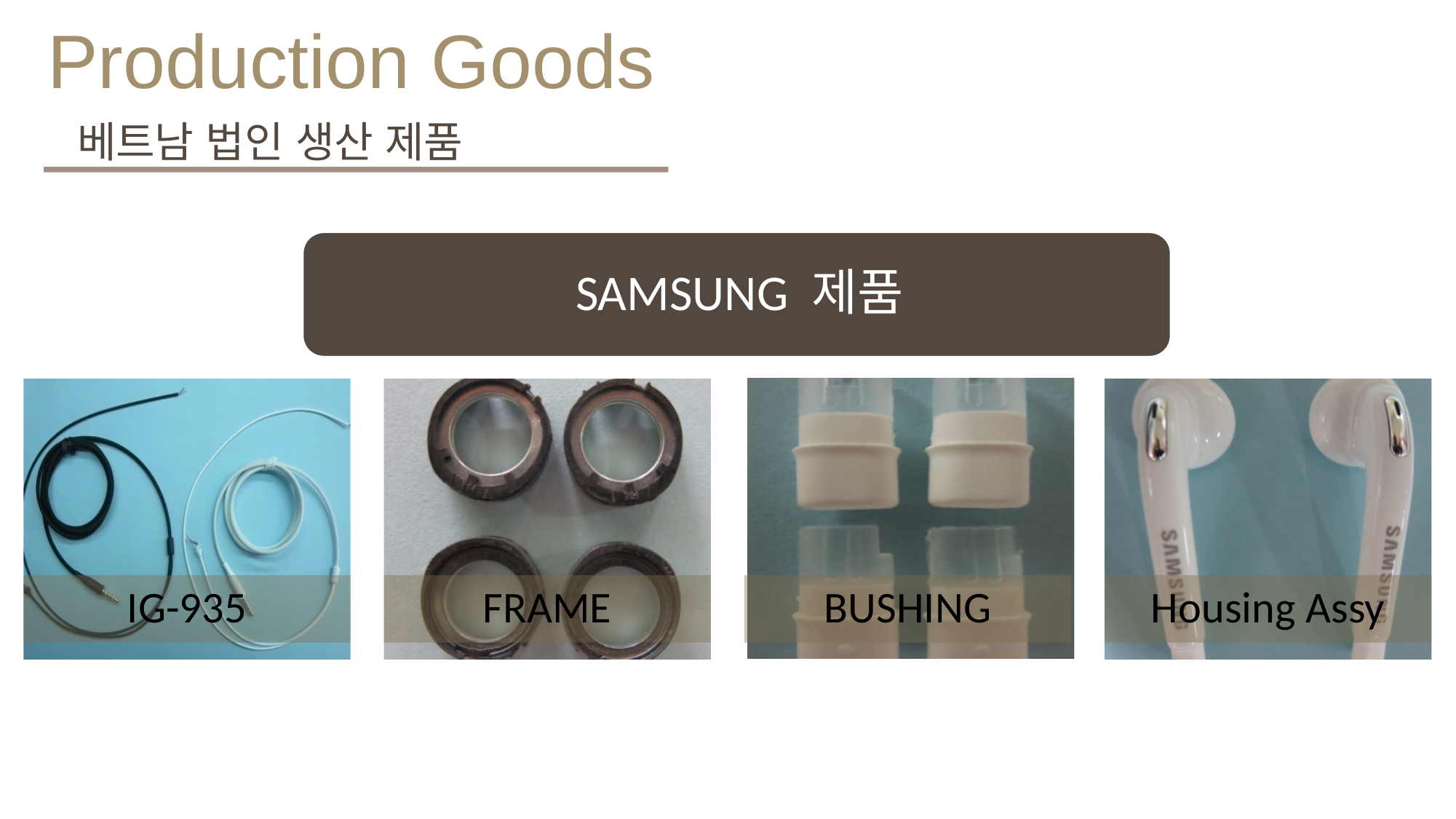

Production Goods
SAMSUNG 제품
베트남 법인 생산 제품
IG-935
FRAME
BUSHING
Housing Assy